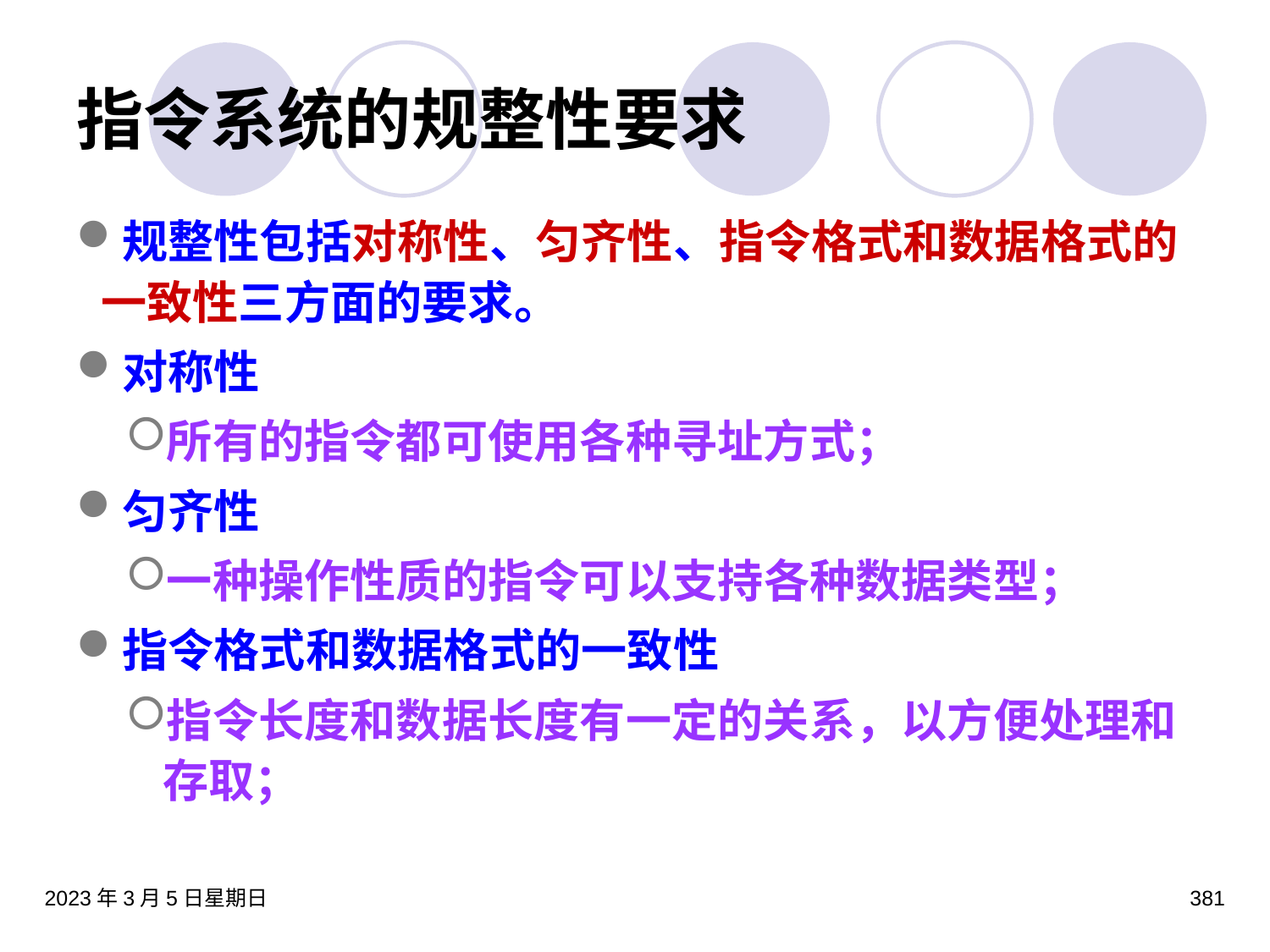

# 指令系统的规整性要求
规整性包括对称性、匀齐性、指令格式和数据格式的一致性三方面的要求。
对称性
所有的指令都可使用各种寻址方式；
匀齐性
一种操作性质的指令可以支持各种数据类型；
指令格式和数据格式的一致性
指令长度和数据长度有一定的关系，以方便处理和存取；
2023年3月5日星期日
381